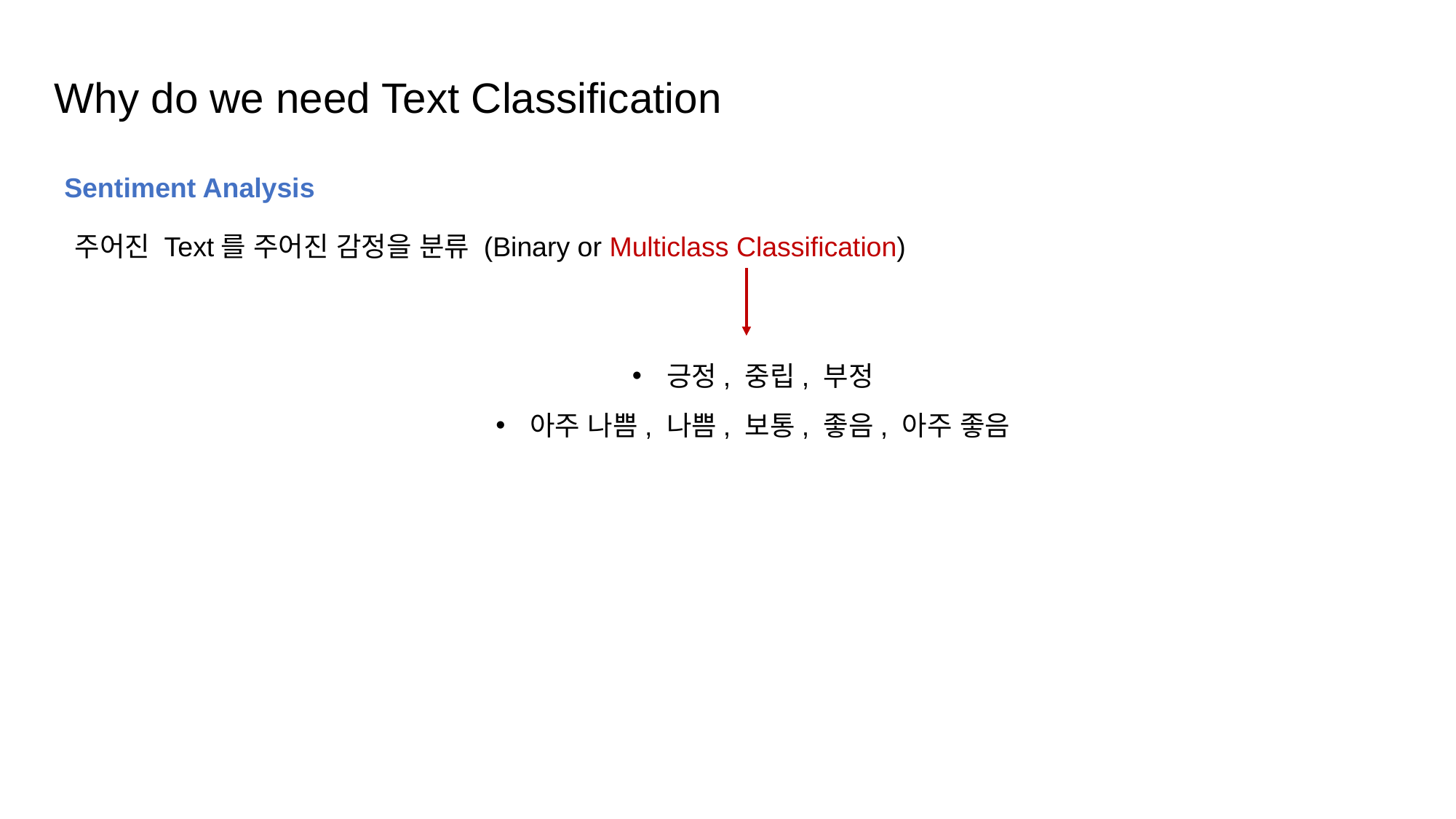

Why do we need Text Classification
Sentiment Analysis
주어진 Text를 주어진 감정을 분류 (Binary or Multiclass Classification)
긍정, 중립, 부정
아주 나쁨, 나쁨, 보통, 좋음, 아주 좋음